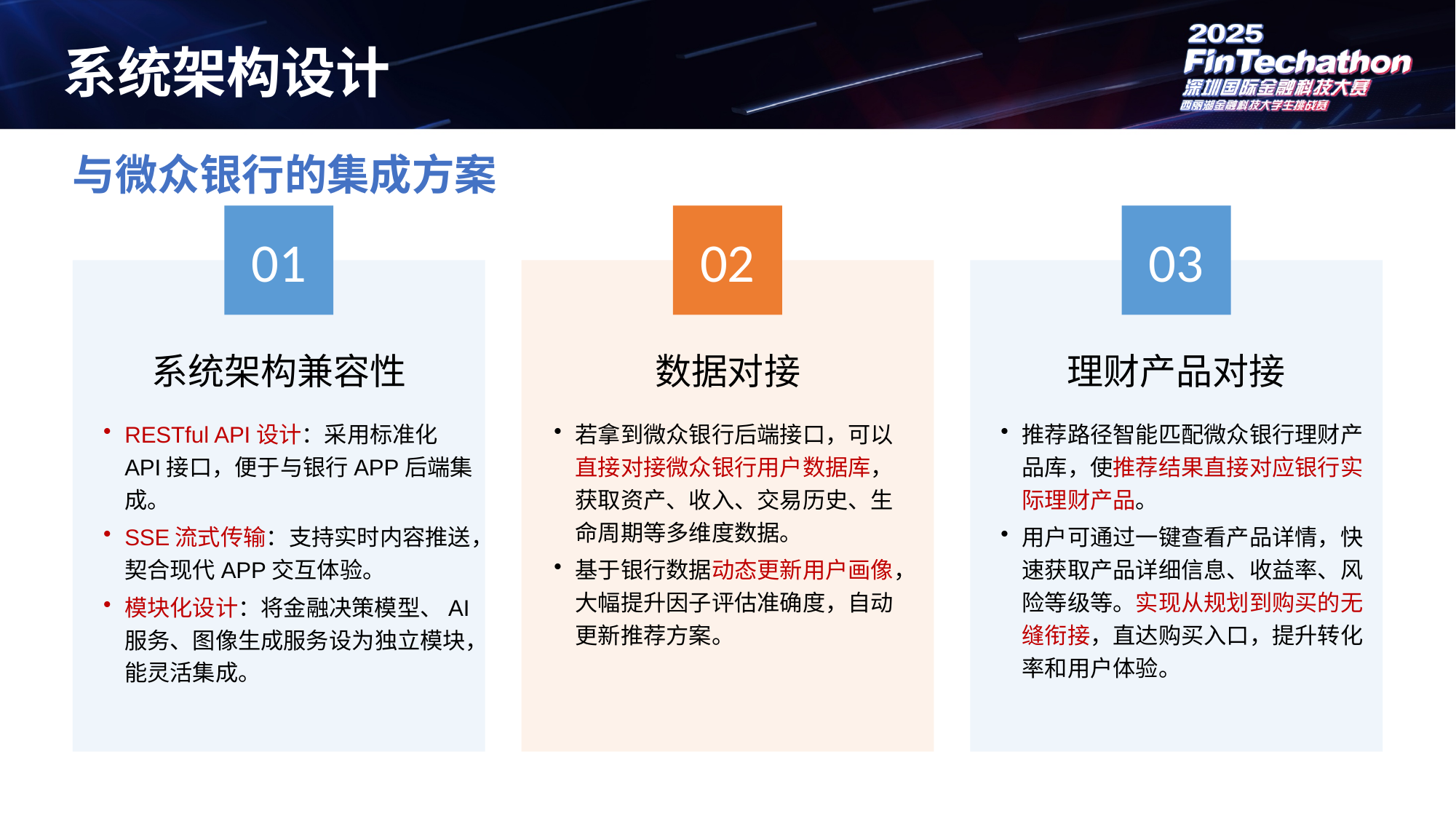

系统架构设计
与微众银行的集成方案

01

02

03

系统架构兼容性
数据对接
理财产品对接
RESTful API设计：采用标准化API接口，便于与银行APP后端集成。
SSE流式传输：支持实时内容推送，契合现代APP交互体验。
模块化设计：将金融决策模型、AI服务、图像生成服务设为独立模块，能灵活集成。
若拿到微众银行后端接口，可以直接对接微众银行用户数据库，获取资产、收入、交易历史、生命周期等多维度数据。
基于银行数据动态更新用户画像，大幅提升因子评估准确度，自动更新推荐方案。
推荐路径智能匹配微众银行理财产品库，使推荐结果直接对应银行实际理财产品。
用户可通过一键查看产品详情，快速获取产品详细信息、收益率、风险等级等。实现从规划到购买的无缝衔接，直达购买入口，提升转化率和用户体验。